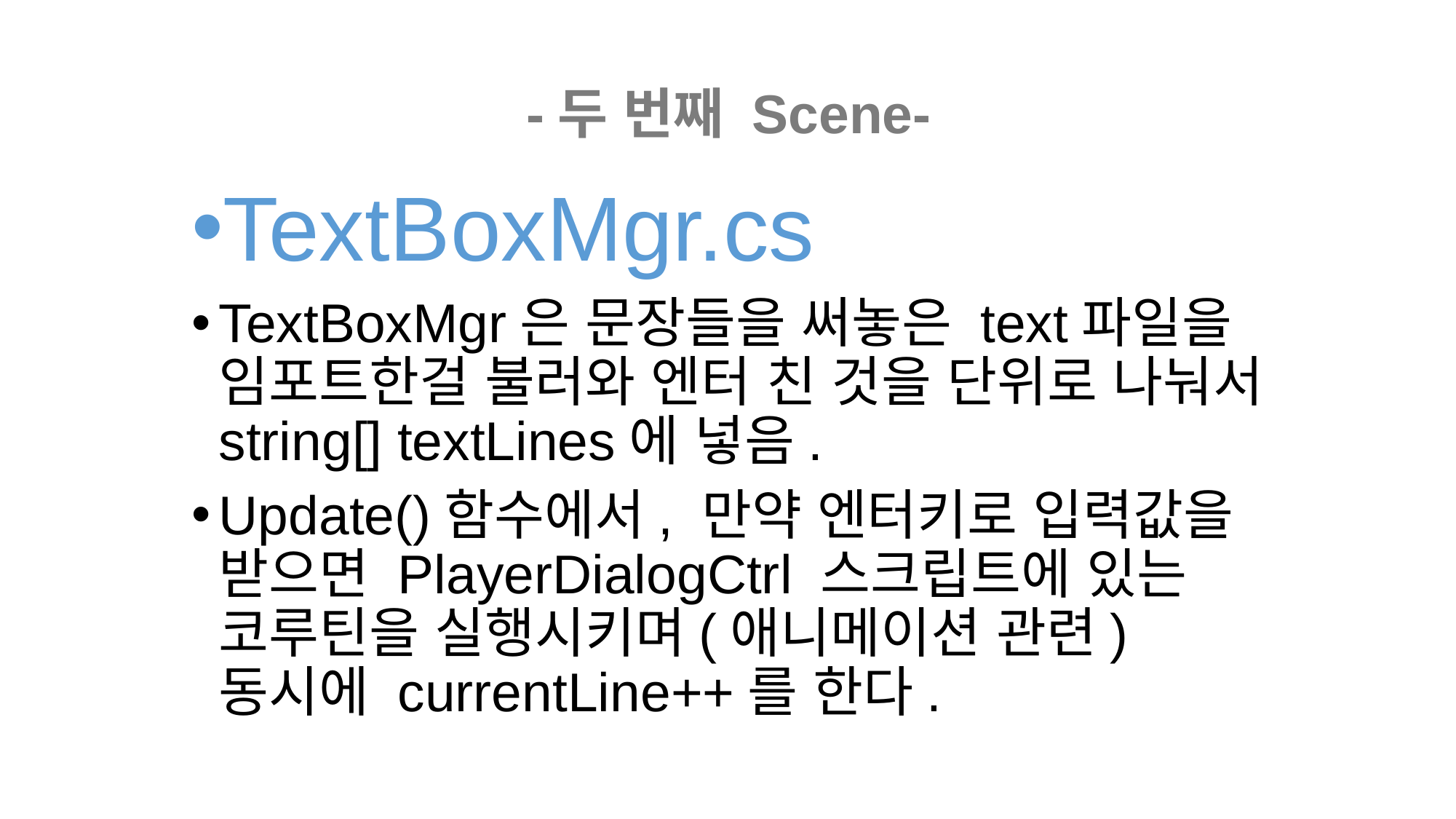

-두 번째 Scene-
TextBoxMgr.cs
TextBoxMgr은 문장들을 써놓은 text파일을 임포트한걸 불러와 엔터 친 것을 단위로 나눠서 string[] textLines에 넣음.
Update()함수에서, 만약 엔터키로 입력값을 받으면 PlayerDialogCtrl 스크립트에 있는 코루틴을 실행시키며(애니메이션 관련) 동시에 currentLine++를 한다.